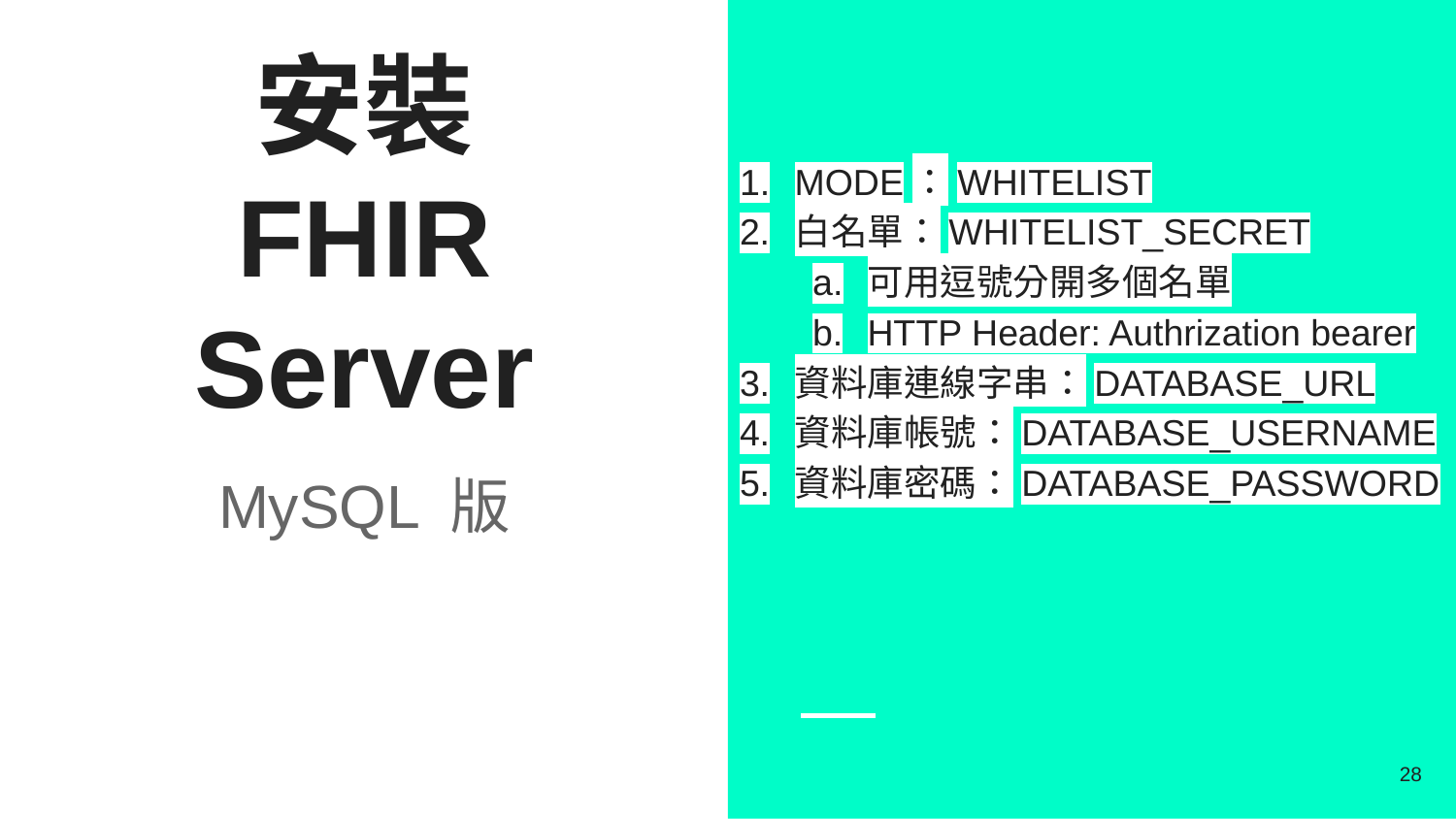

MODE：WHITELIST
白名單：WHITELIST_SECRET
可用逗號分開多個名單
HTTP Header: Authrization bearer
資料庫連線字串：DATABASE_URL
資料庫帳號：DATABASE_USERNAME
資料庫密碼：DATABASE_PASSWORD
# 安裝
FHIR Server
MySQL 版

28